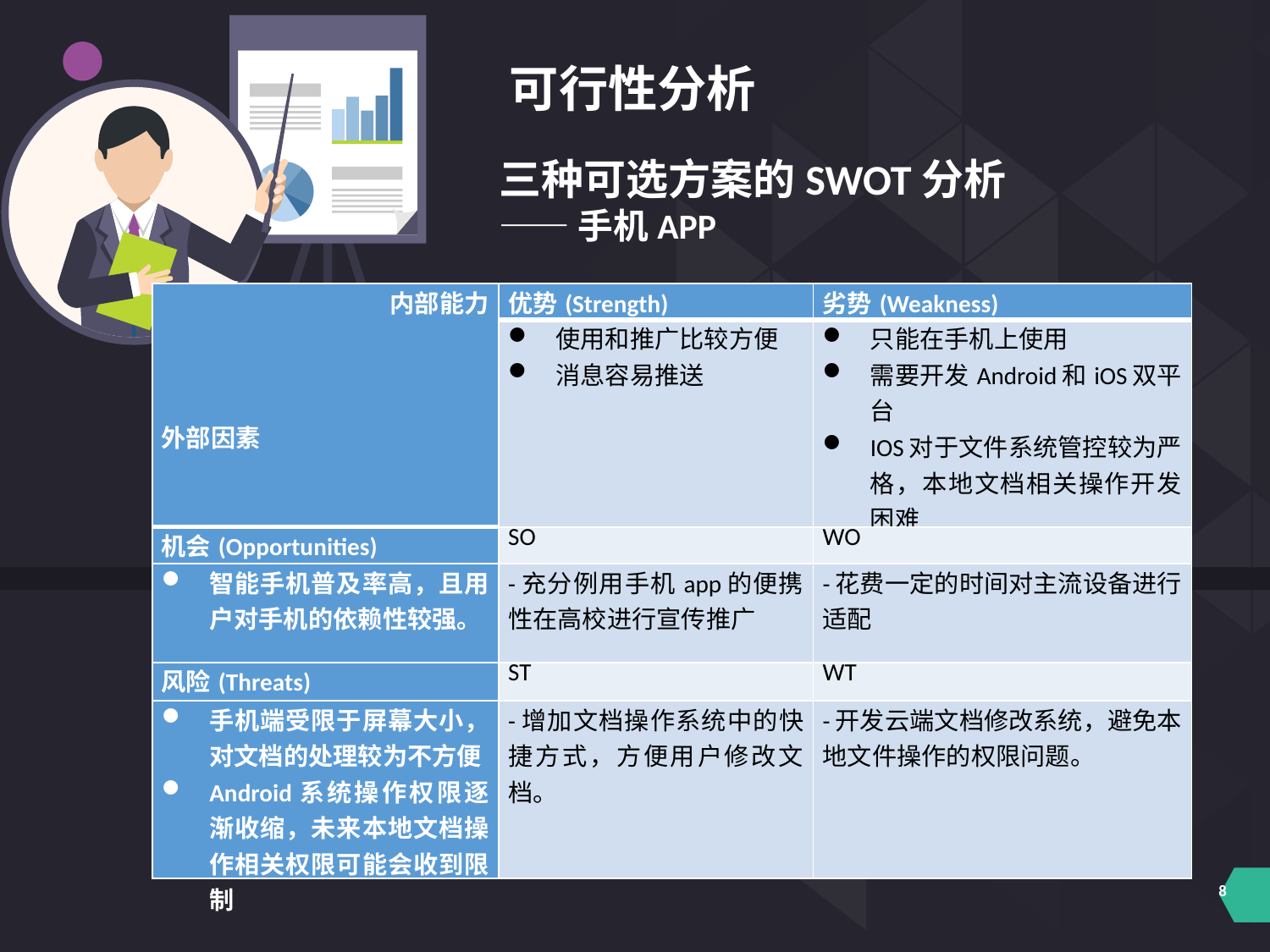

可行性分析

三种可选方案的SWOT分析
——手机APP
| 内部能力         外部因素 | 优势(Strength) | 劣势(Weakness) |
| --- | --- | --- |
|  | 使用和推广比较方便 消息容易推送 | 只能在手机上使用 需要开发Android和iOS双平台 IOS对于文件系统管控较为严格，本地文档相关操作开发困难 Android版本众多，适配困难。 |
| 机会(Opportunities) | SO | WO |
| 智能手机普及率高，且用户对手机的依赖性较强。 | -充分例用手机app的便携性在高校进行宣传推广 | -花费一定的时间对主流设备进行适配 |
| 风险(Threats) | ST | WT |
| 手机端受限于屏幕大小，对文档的处理较为不方便 Android系统操作权限逐渐收缩，未来本地文档操作相关权限可能会收到限制 | -增加文档操作系统中的快捷方式，方便用户修改文档。 | -开发云端文档修改系统，避免本地文件操作的权限问题。 |